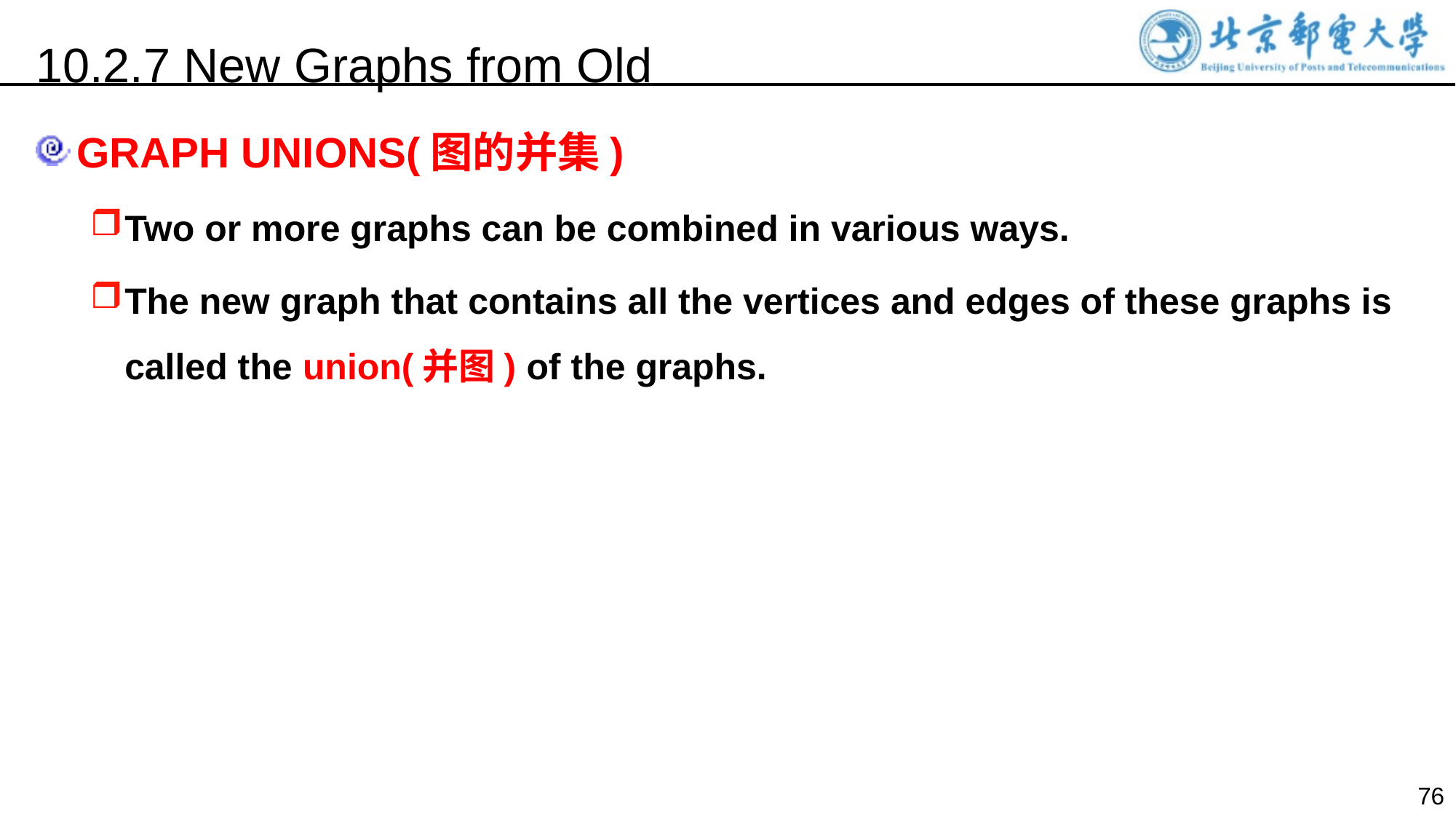

10.2.7 New Graphs from Old
GRAPH UNIONS(图的并集)
Two or more graphs can be combined in various ways.
The new graph that contains all the vertices and edges of these graphs is called the union(并图) of the graphs.